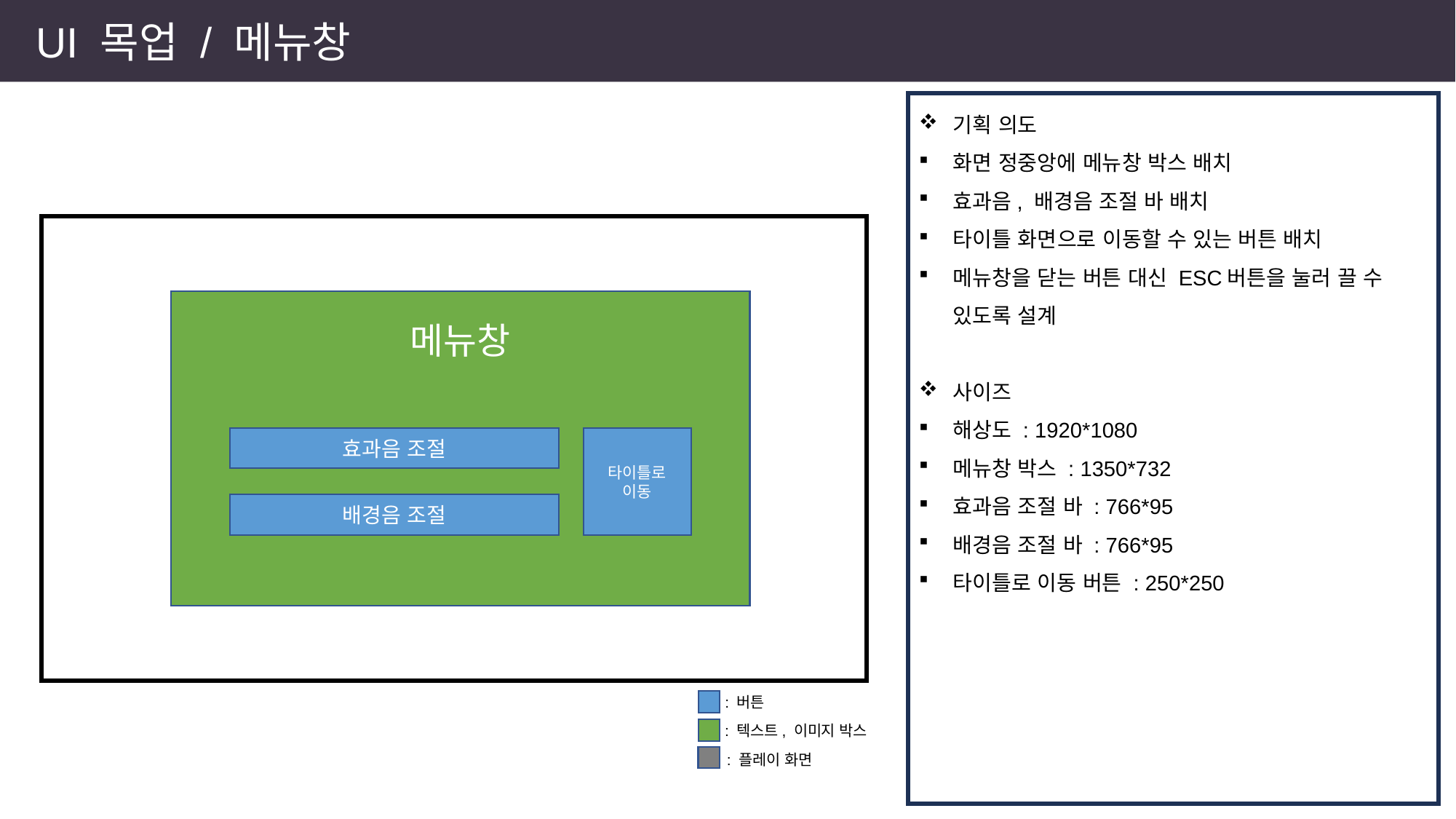

UI 목업 / 메뉴창
기획 의도
화면 정중앙에 메뉴창 박스 배치
효과음, 배경음 조절 바 배치
타이틀 화면으로 이동할 수 있는 버튼 배치
메뉴창을 닫는 버튼 대신 ESC버튼을 눌러 끌 수 있도록 설계

사이즈
해상도 : 1920*1080
메뉴창 박스 : 1350*732
효과음 조절 바 : 766*95
배경음 조절 바 : 766*95
타이틀로 이동 버튼 : 250*250

메뉴창

효과음 조절
타이틀로 이동
배경음 조절
: 버튼

: 텍스트, 이미지 박스

: 플레이 화면